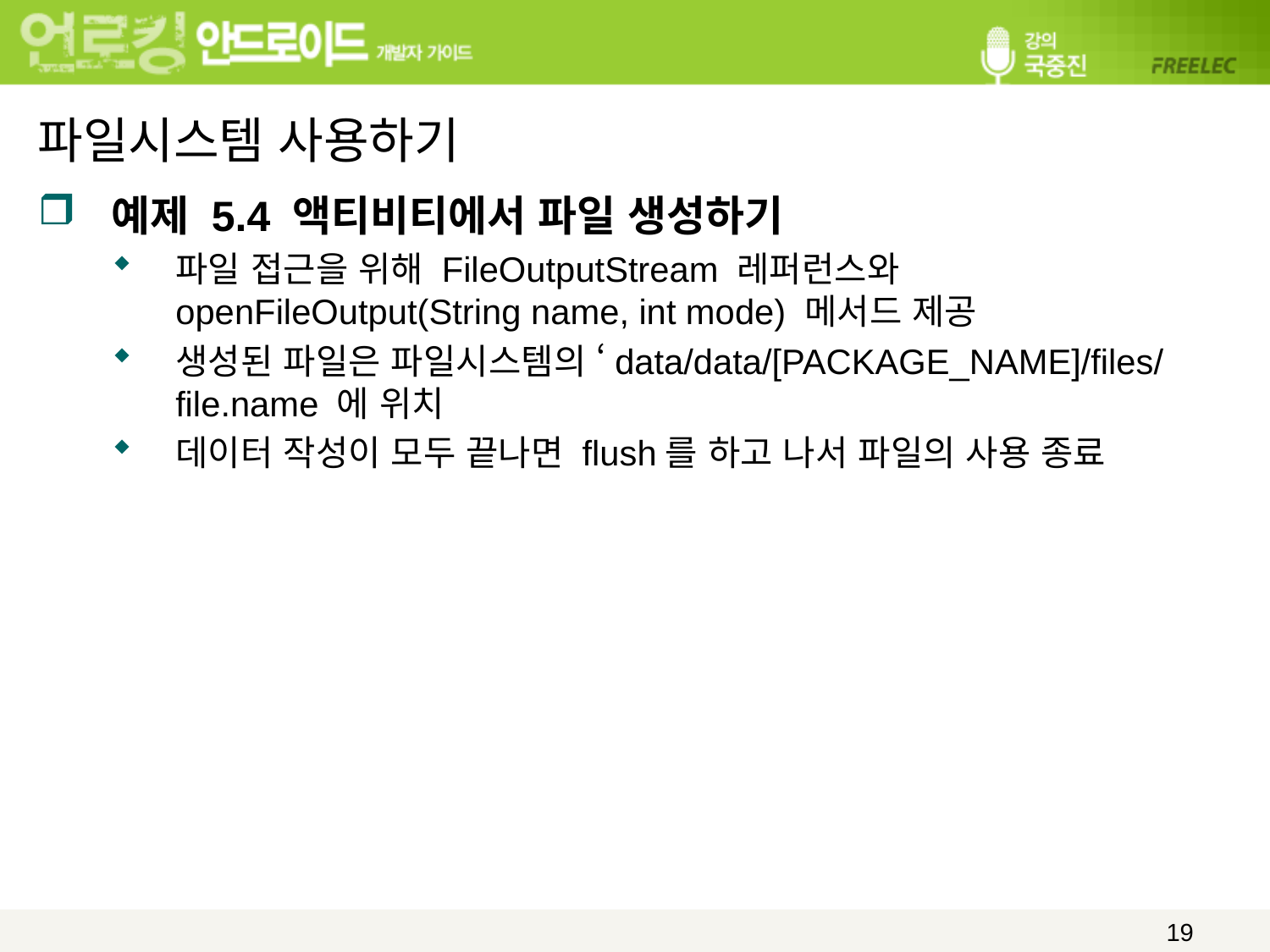

# 파일시스템 사용하기
예제 5.4 액티비티에서 파일 생성하기
파일 접근을 위해 FileOutputStream 레퍼런스와 openFileOutput(String name, int mode) 메서드 제공
생성된 파일은 파일시스템의 ‘data/data/[PACKAGE_NAME]/files/file.name 에 위치
데이터 작성이 모두 끝나면 flush를 하고 나서 파일의 사용 종료
19